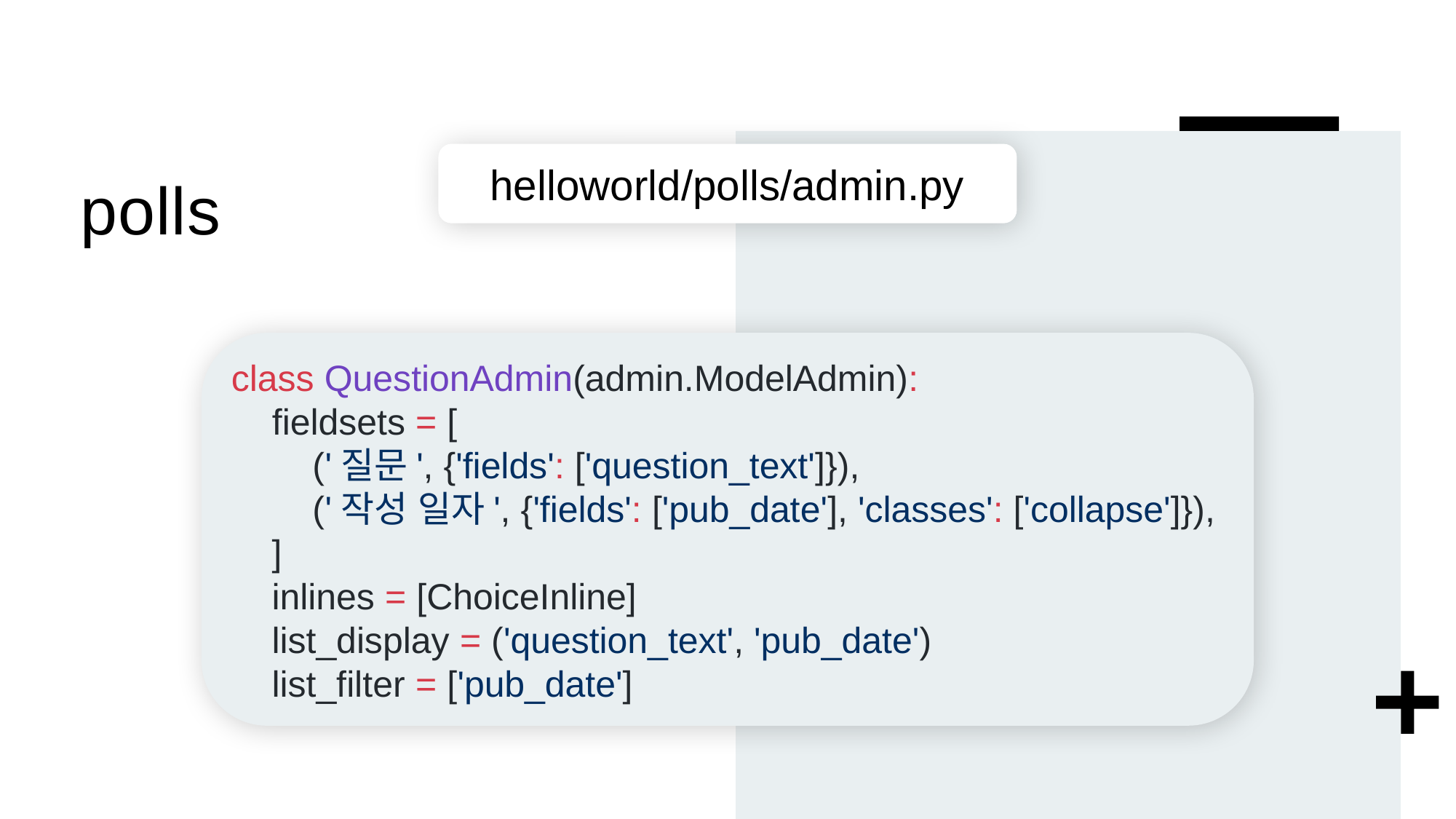

# polls
helloworld/polls/admin.py
class QuestionAdmin(admin.ModelAdmin):
    fieldsets = [
        ('질문', {'fields': ['question_text']}),
        ('작성 일자', {'fields': ['pub_date'], 'classes': ['collapse']}),
    ]
    inlines = [ChoiceInline]
    list_display = ('question_text', 'pub_date')
    list_filter = ['pub_date']